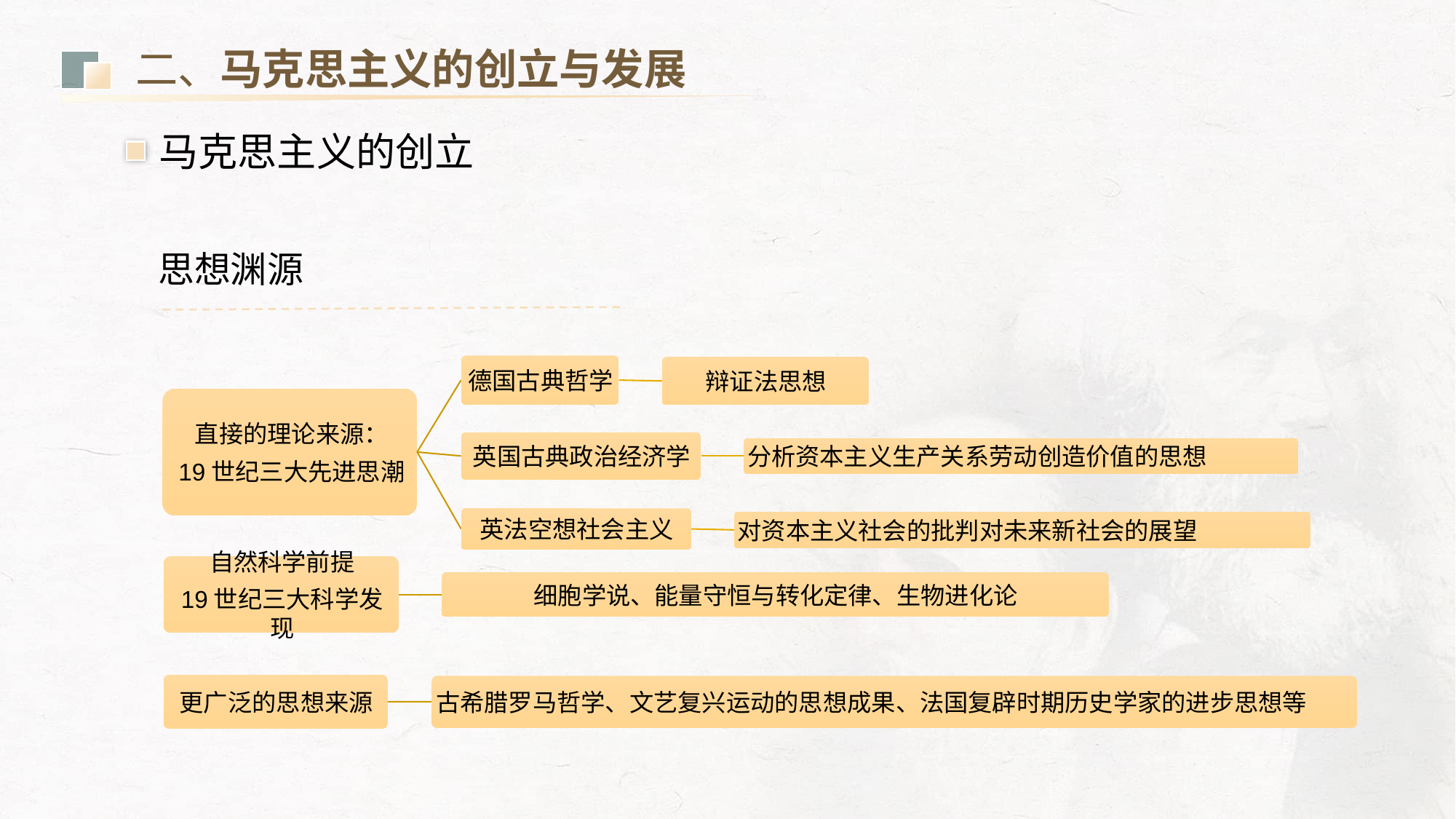

二、马克思主义的创立与发展

马克思主义的创立

直接的理论来源：
19世纪三大先进思潮

德国古典哲学

辩证法思想

英国古典政治经济学

分析资本主义生产关系劳动创造价值的思想

英法空想社会主义

对资本主义社会的批判对未来新社会的展望
自然科学前提
19世纪三大科学发现

细胞学说、能量守恒与转化定律、生物进化论
更广泛的思想来源

古希腊罗马哲学、文艺复兴运动的思想成果、法国复辟时期历史学家的进步思想等
思想渊源